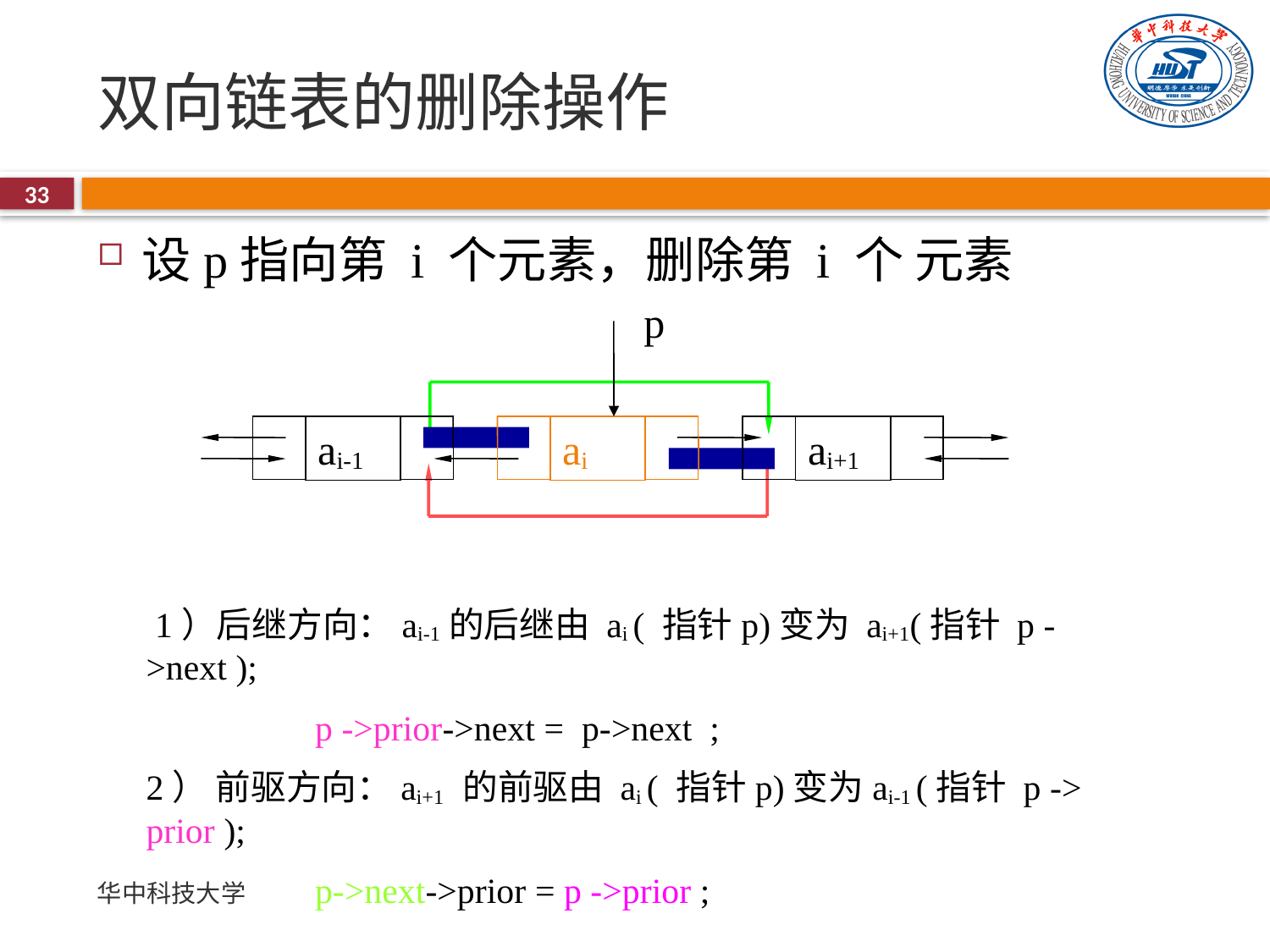

# 双向链表的删除操作
33
设p指向第 i 个元素，删除第 i 个 元素

p

ai-1

ai

ai+1

 1）后继方向：ai-1的后继由 ai ( 指针p)变为 ai+1(指针 p ->next );
                   p ->prior->next =  p->next  ;
2） 前驱方向：ai+1  的前驱由 ai ( 指针p)变为ai-1 (指针 p -> prior );
                   p->next->prior = p ->prior ;
华中科技大学